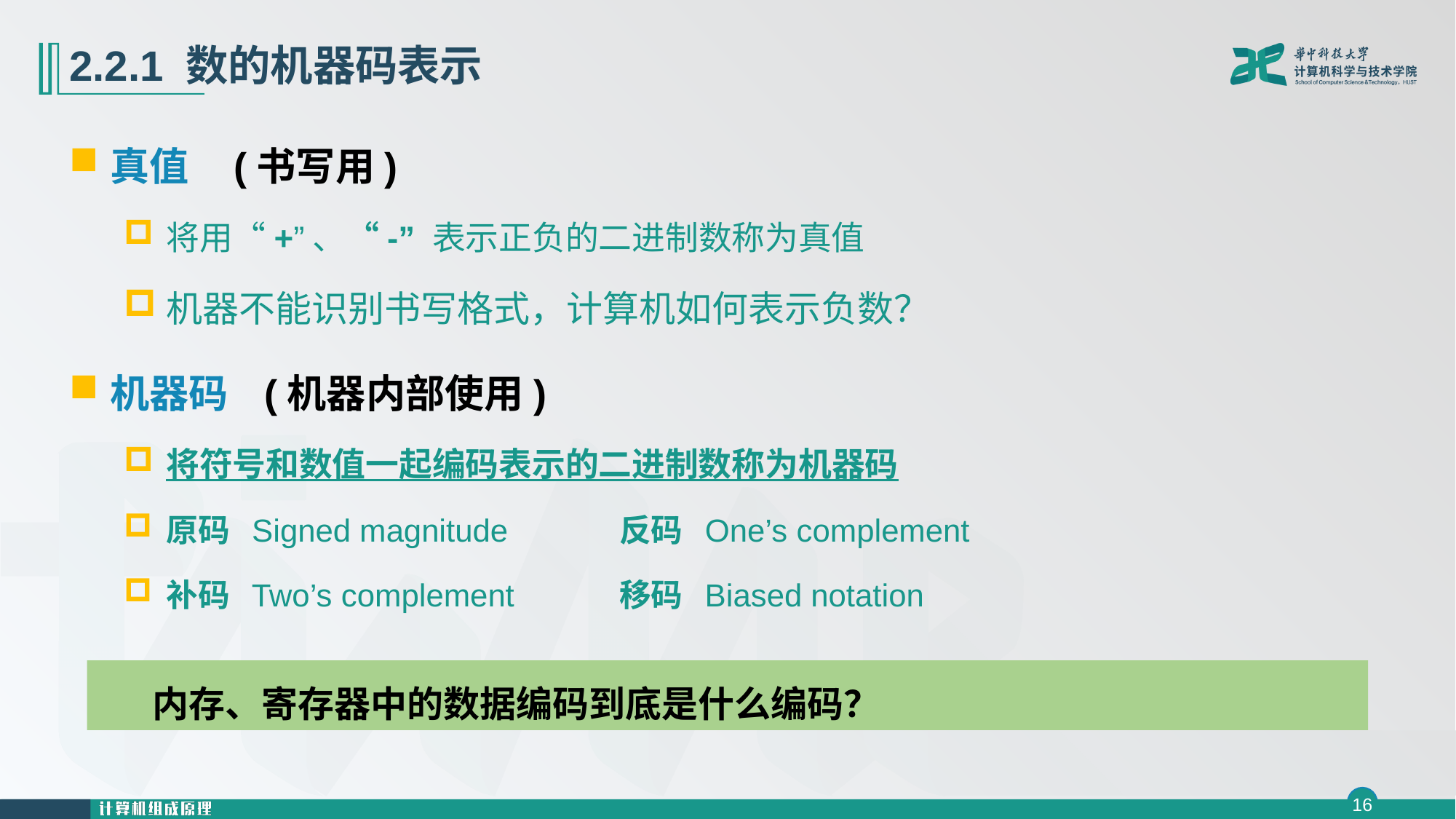

# 2.2.1 数的机器码表示
真值    (书写用)
将用“+”、“-” 表示正负的二进制数称为真值
机器不能识别书写格式，计算机如何表示负数？
机器码   (机器内部使用)
将符号和数值一起编码表示的二进制数称为机器码
原码  Signed magnitude      	 反码  One’s complement
补码  Two’s complement  	 移码  Biased notation

内存、寄存器中的数据编码到底是什么编码？